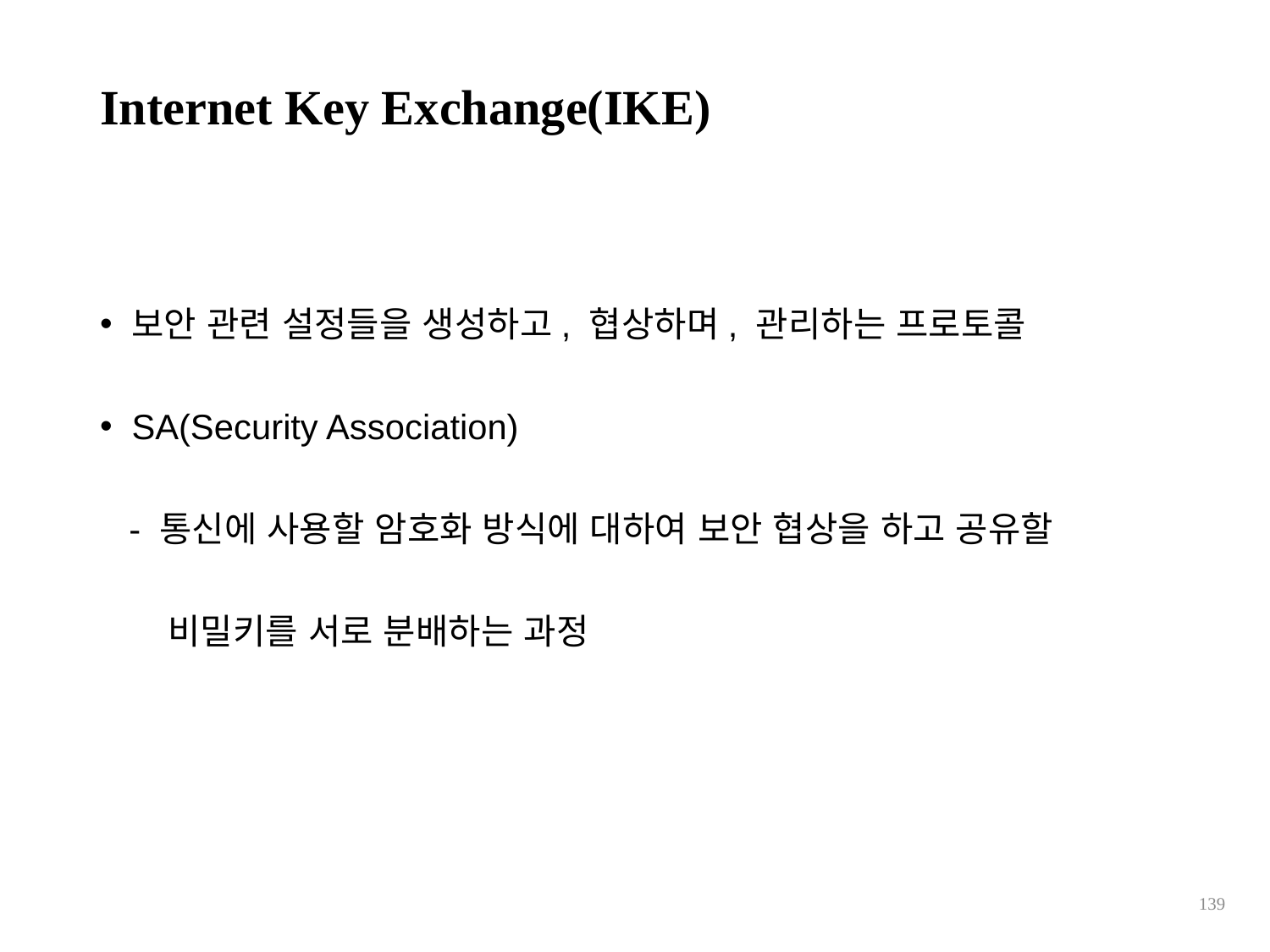

# Internet Key Exchange(IKE)
보안 관련 설정들을 생성하고, 협상하며, 관리하는 프로토콜
SA(Security Association)
   - 통신에 사용할 암호화 방식에 대하여 보안 협상을 하고 공유할
      비밀키를 서로 분배하는 과정

139